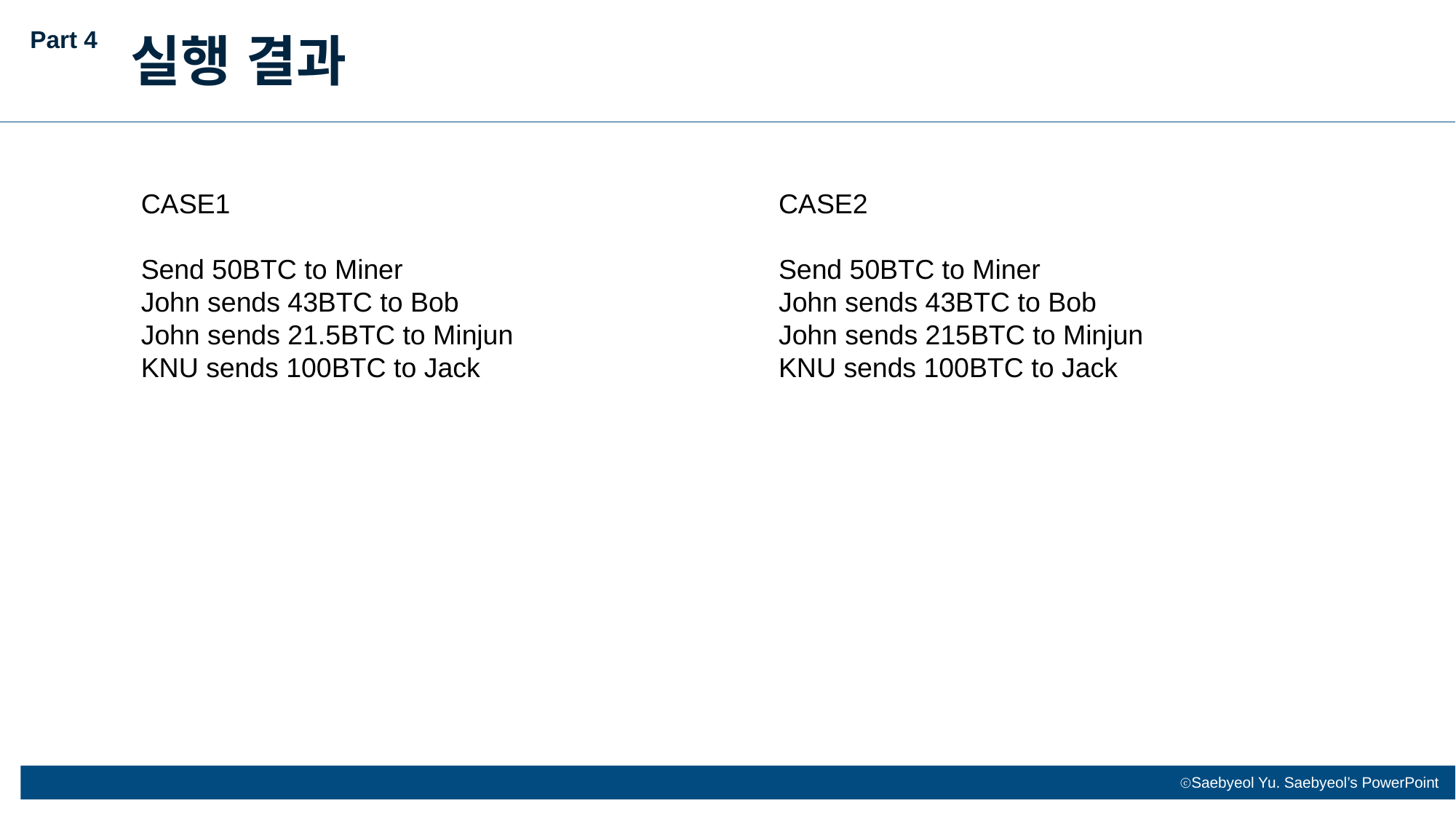

Part 4
실행 결과
CASE1

Send 50BTC to Miner
John sends 43BTC to Bob
John sends 21.5BTC to Minjun
KNU sends 100BTC to Jack
CASE2

Send 50BTC to Miner
John sends 43BTC to Bob
John sends 215BTC to Minjun
KNU sends 100BTC to Jack